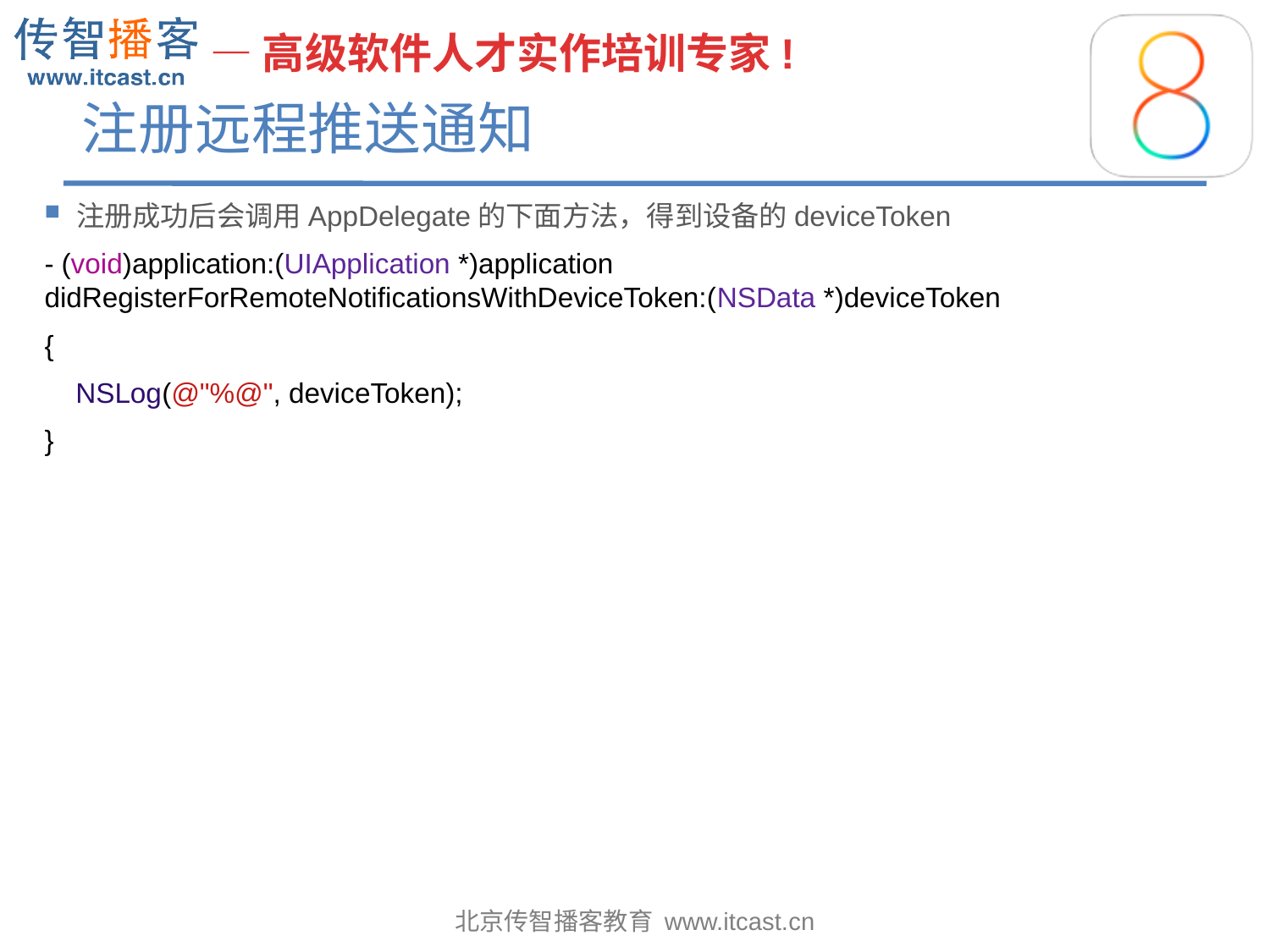

# 注册远程推送通知
注册成功后会调用AppDelegate的下面方法，得到设备的deviceToken
- (void)application:(UIApplication *)application didRegisterForRemoteNotificationsWithDeviceToken:(NSData *)deviceToken
{
    NSLog(@"%@", deviceToken);
}